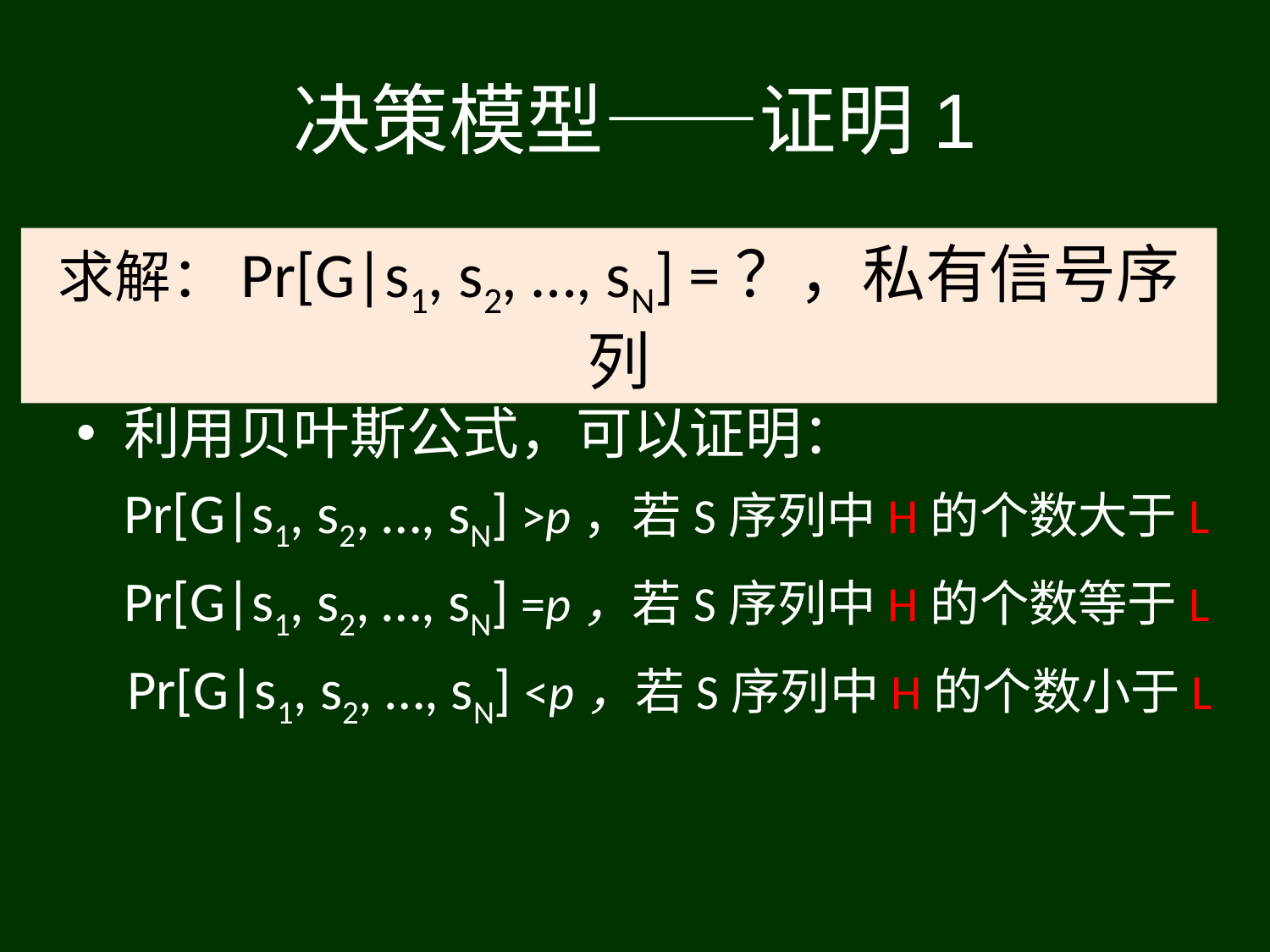

# 决策模型——证明1
求解：Pr[G|s1, s2, …, sN] =？，私有信号序列
利用贝叶斯公式，可以证明：
	Pr[G|s1, s2, …, sN] >p，若S序列中H的个数大于L
	Pr[G|s1, s2, …, sN] =p，若S序列中H的个数等于L
    Pr[G|s1, s2, …, sN] <p，若S序列中H的个数小于L